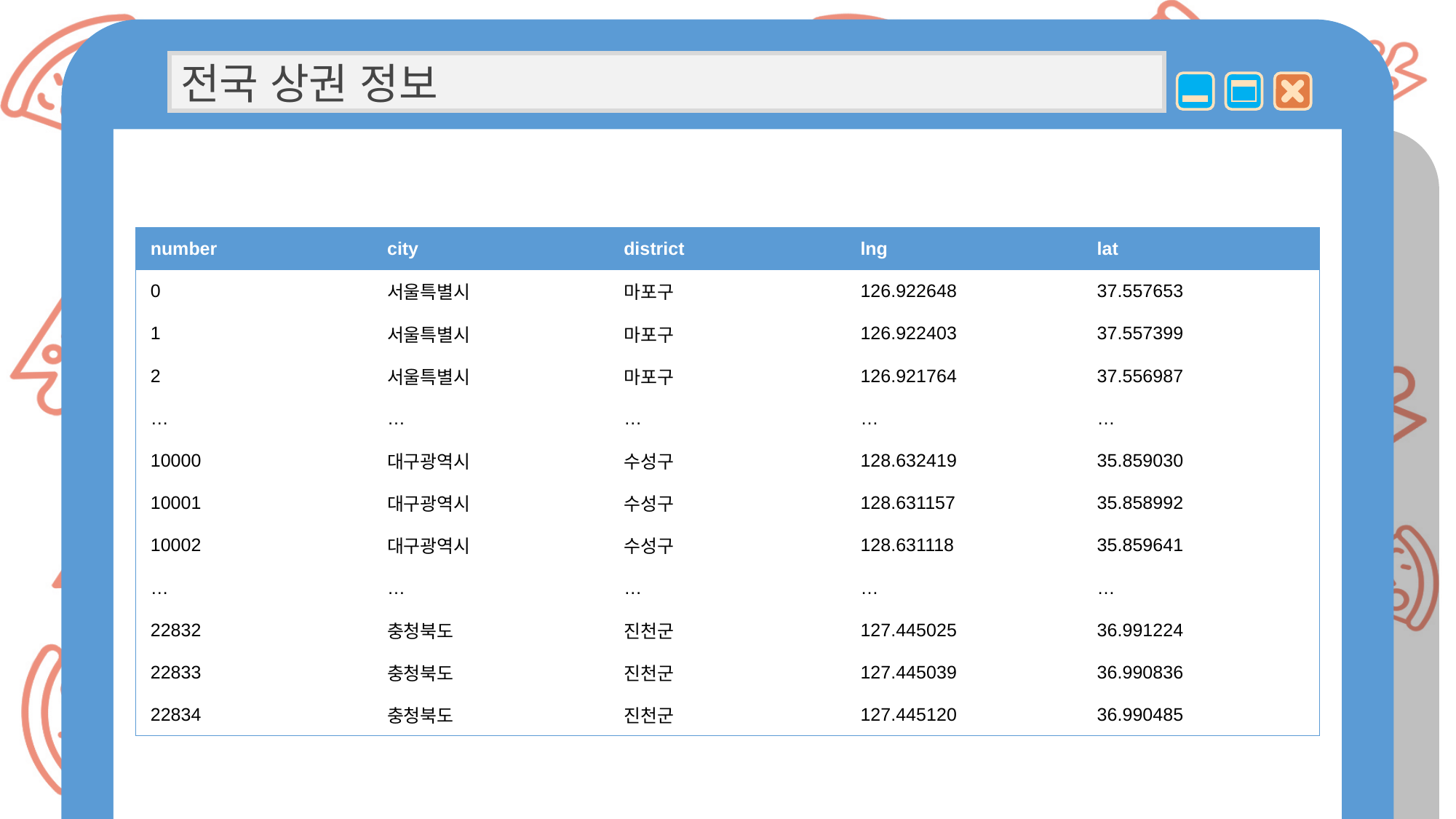

전국 상권 정보

| number | city | district | lng | lat |
| --- | --- | --- | --- | --- |
| 0 | 서울특별시 | 마포구 | 126.922648 | 37.557653 |
| 1 | 서울특별시 | 마포구 | 126.922403 | 37.557399 |
| 2 | 서울특별시 | 마포구 | 126.921764 | 37.556987 |
| … | … | … | … | … |
| 10000 | 대구광역시 | 수성구 | 128.632419 | 35.859030 |
| 10001 | 대구광역시 | 수성구 | 128.631157 | 35.858992 |
| 10002 | 대구광역시 | 수성구 | 128.631118 | 35.859641 |
| … | … | … | … | … |
| 22832 | 충청북도 | 진천군 | 127.445025 | 36.991224 |
| 22833 | 충청북도 | 진천군 | 127.445039 | 36.990836 |
| 22834 | 충청북도 | 진천군 | 127.445120 | 36.990485 |